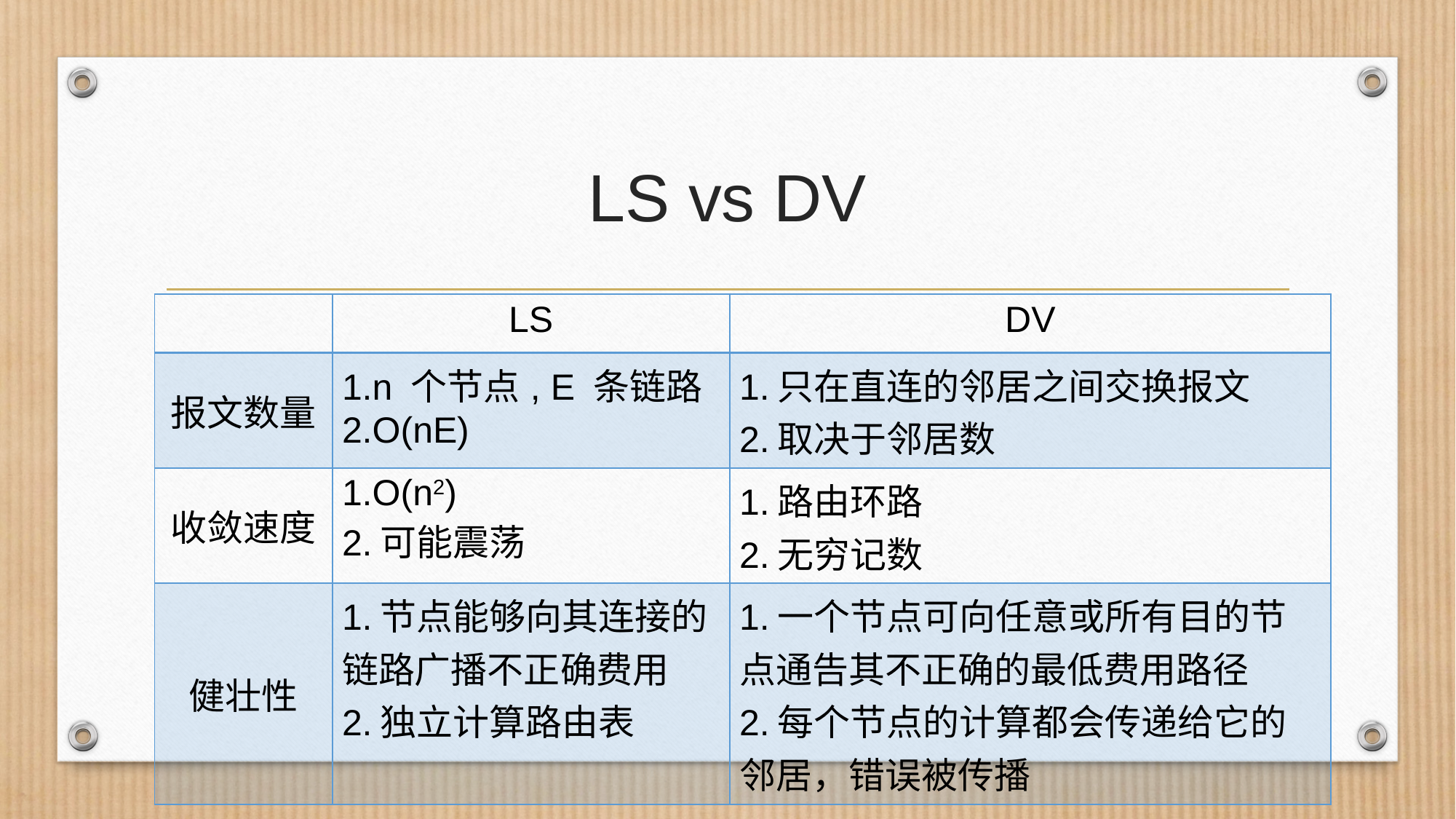

# LS vs DV
|  | LS | DV |
| --- | --- | --- |
| 报文数量 | 1.n 个节点, E 条链路 2.O(nE) | 1.只在直连的邻居之间交换报文 2.取决于邻居数 |
| 收敛速度 | 1.O(n2) 2.可能震荡 | 1.路由环路 2.无穷记数 |
| 健壮性 | 1.节点能够向其连接的链路广播不正确费用 2.独立计算路由表 | 1.一个节点可向任意或所有目的节点通告其不正确的最低费用路径 2.每个节点的计算都会传递给它的邻居，错误被传播 |